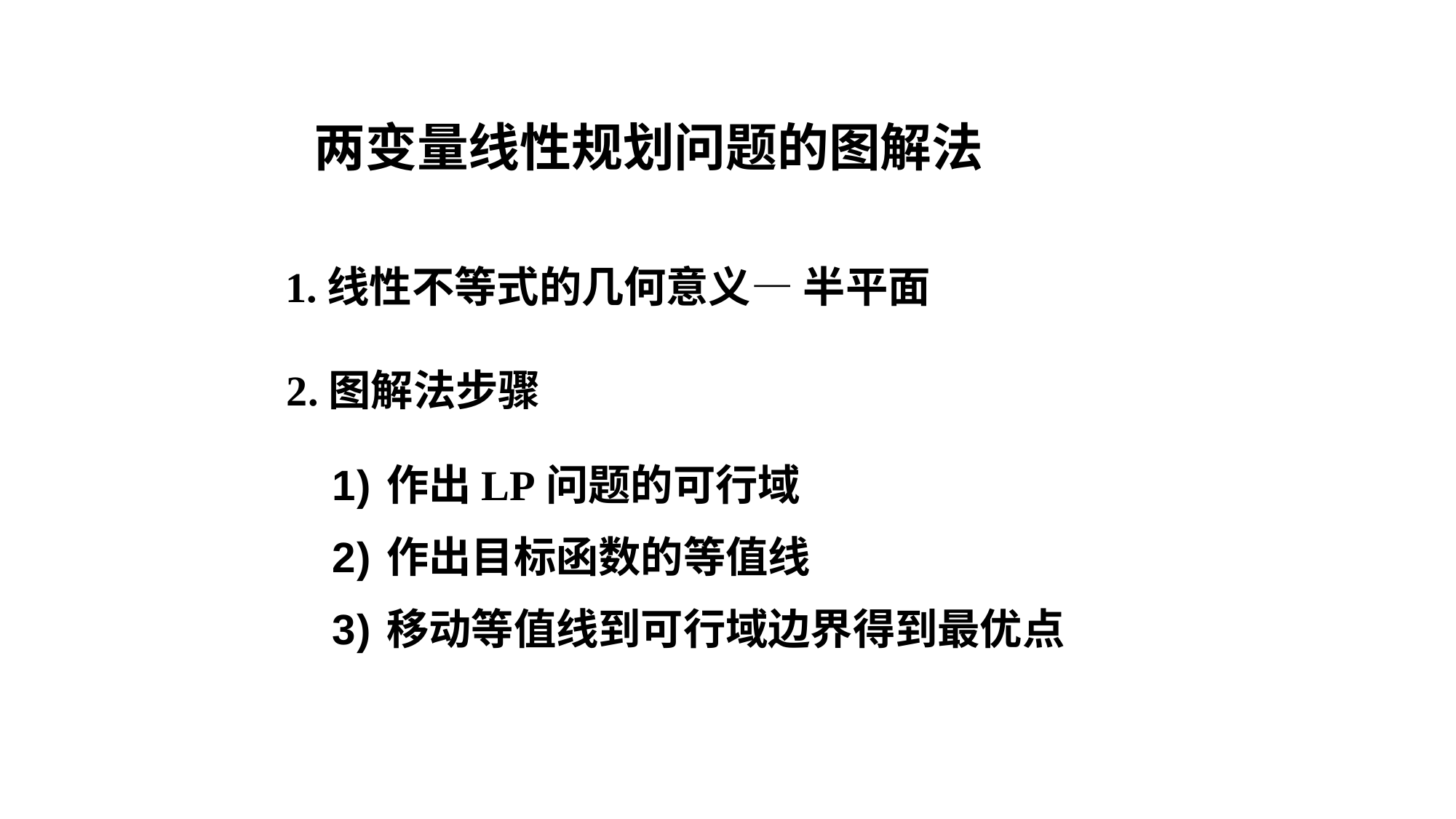

两变量线性规划问题的图解法
1.线性不等式的几何意义— 半平面

2.图解法步骤
作出LP问题的可行域
作出目标函数的等值线
移动等值线到可行域边界得到最优点